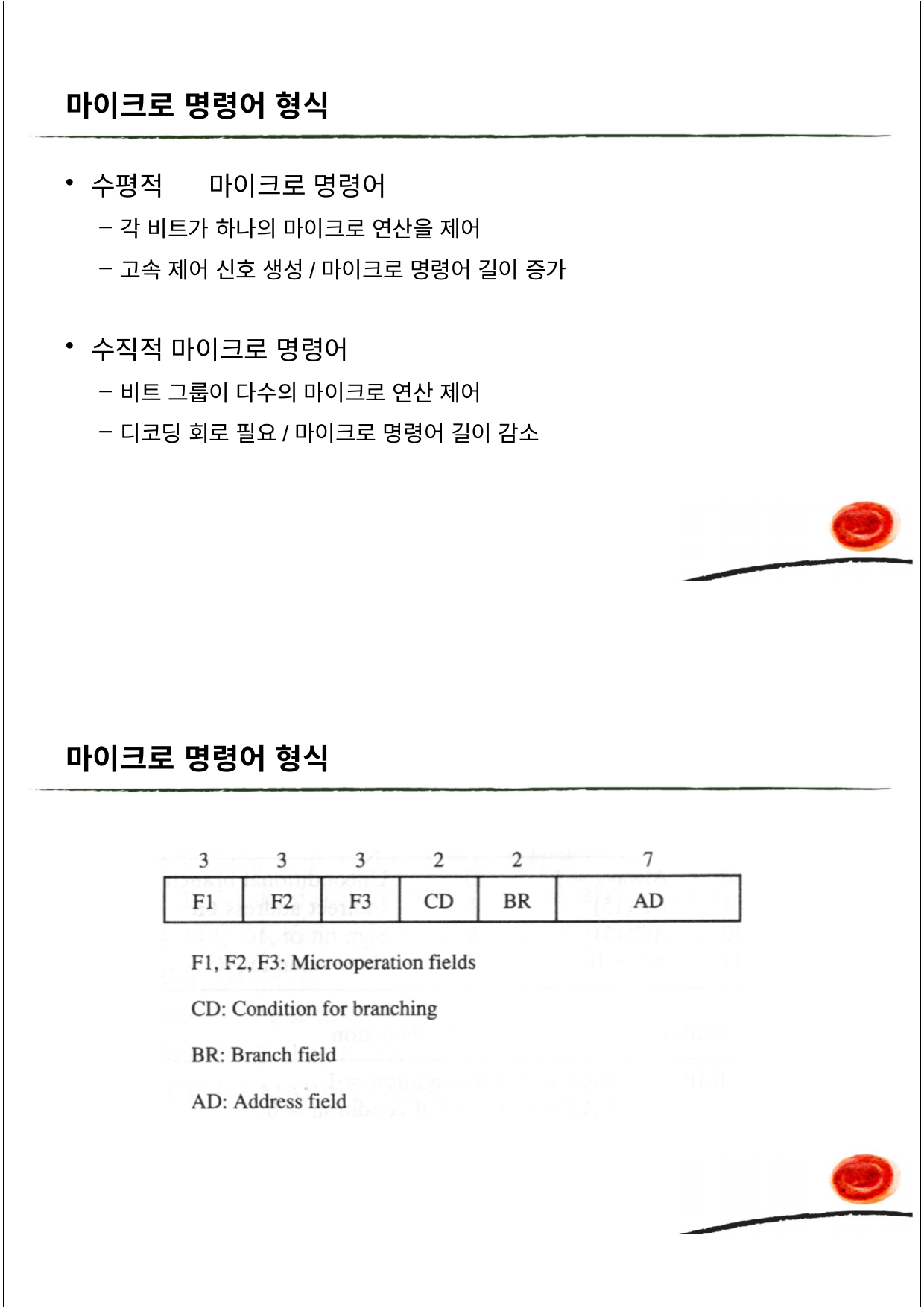

마이크로 명령어 형식

수평적7	마이크로 명령어
각 비트가 하나의 마이크로 연산을 제어
고속 제어 신호 생성/마이크로 명령어 길이 증가

수직적 마이크로 명령어
비트 그룹이 다수의 마이크로 연산 제어
디코딩 회로 필요/마이크로 명령어 길이 감소

마이크로 명령어 형식